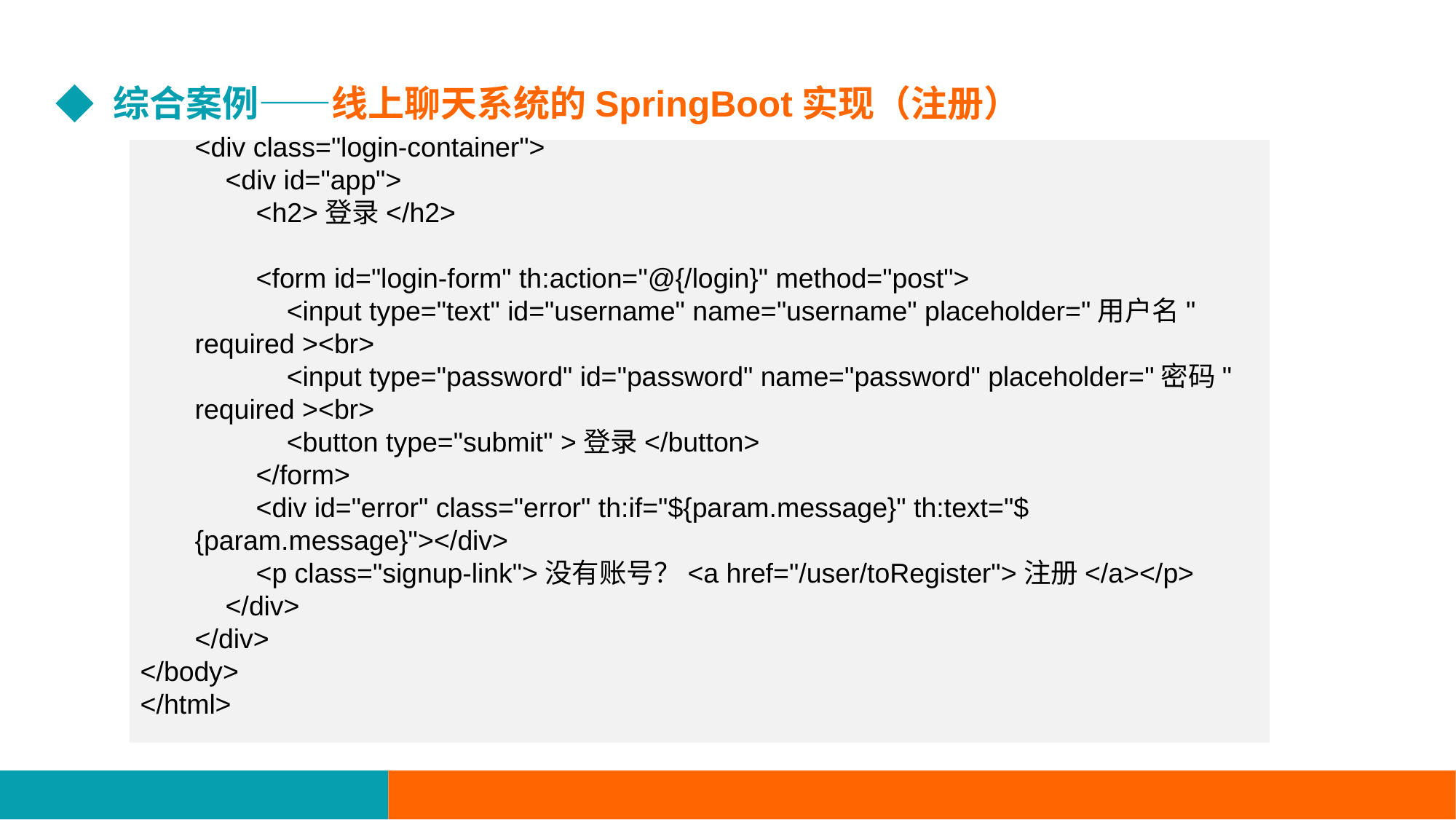

综合案例——线上聊天系统的SpringBoot实现（注册）
<div class="login-container">
    <div id="app">
        <h2>登录</h2>

        <form id="login-form" th:action="@{/login}" method="post">
            <input type="text" id="username" name="username" placeholder="用户名" required ><br>
            <input type="password" id="password" name="password" placeholder="密码" required ><br>
            <button type="submit" >登录</button>
        </form>
        <div id="error" class="error" th:if="${param.message}" th:text="${param.message}"></div>
        <p class="signup-link">没有账号？<a href="/user/toRegister">注册</a></p>
    </div>
</div>
</body>
</html>